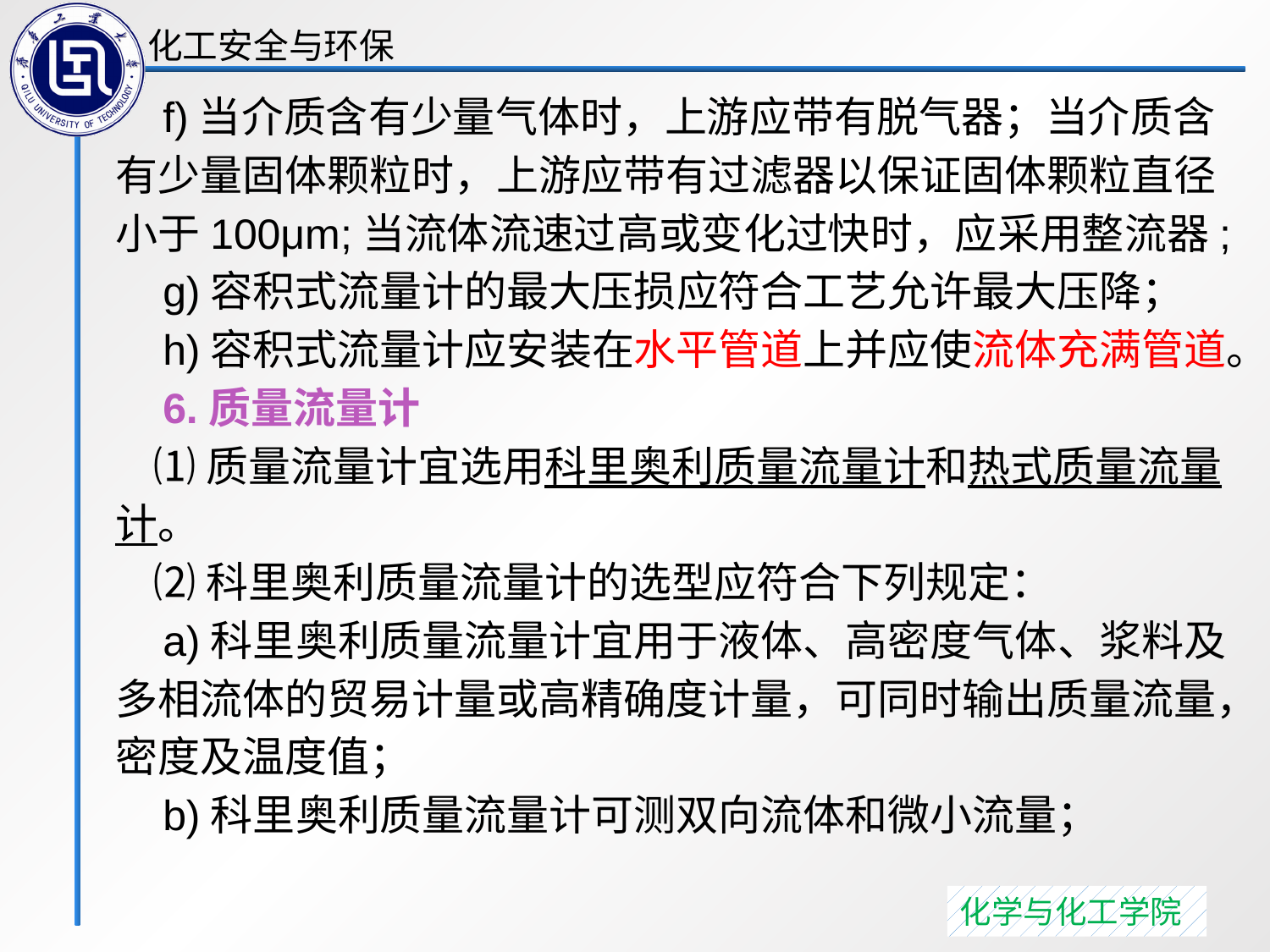

f)当介质含有少量气体时，上游应带有脱气器；当介质含有少量固体颗粒时，上游应带有过滤器以保证固体颗粒直径小于100μm;当流体流速过高或变化过快时，应采用整流器;
    g)容积式流量计的最大压损应符合工艺允许最大压降；
    h)容积式流量计应安装在水平管道上并应使流体充满管道。
    6.质量流量计
    ⑴质量流量计宜选用科里奥利质量流量计和热式质量流量计。
    ⑵科里奥利质量流量计的选型应符合下列规定：
    a)科里奥利质量流量计宜用于液体、高密度气体、浆料及多相流体的贸易计量或高精确度计量，可同时输出质量流量，密度及温度值；
    b)科里奥利质量流量计可测双向流体和微小流量；